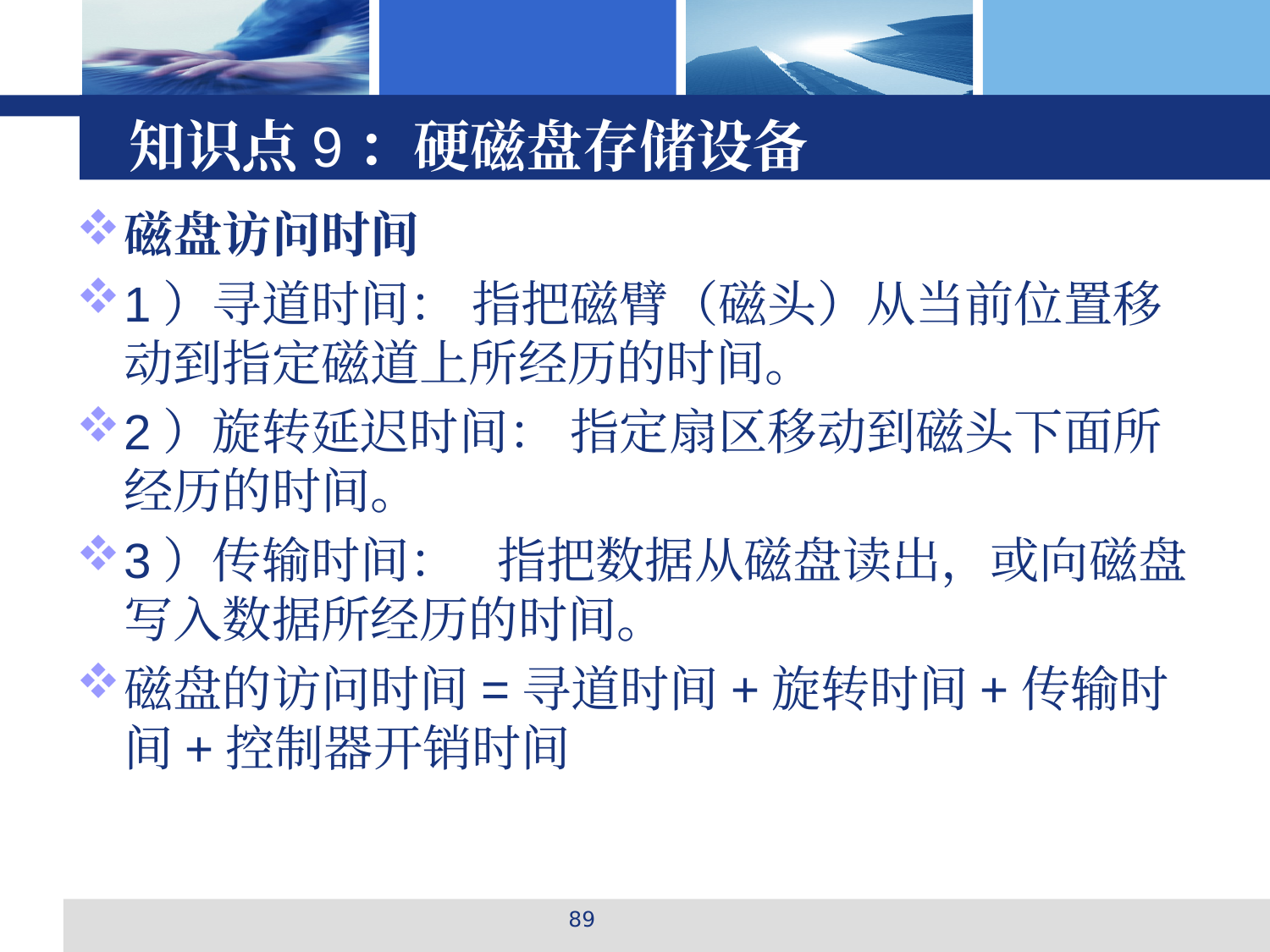

# 知识点9：硬磁盘存储设备
磁盘访问时间
1）寻道时间： 指把磁臂（磁头）从当前位置移动到指定磁道上所经历的时间。
2）旋转延迟时间： 指定扇区移动到磁头下面所经历的时间。
3）传输时间：   指把数据从磁盘读出，或向磁盘写入数据所经历的时间。
磁盘的访问时间=寻道时间+旋转时间+传输时间+控制器开销时间

89